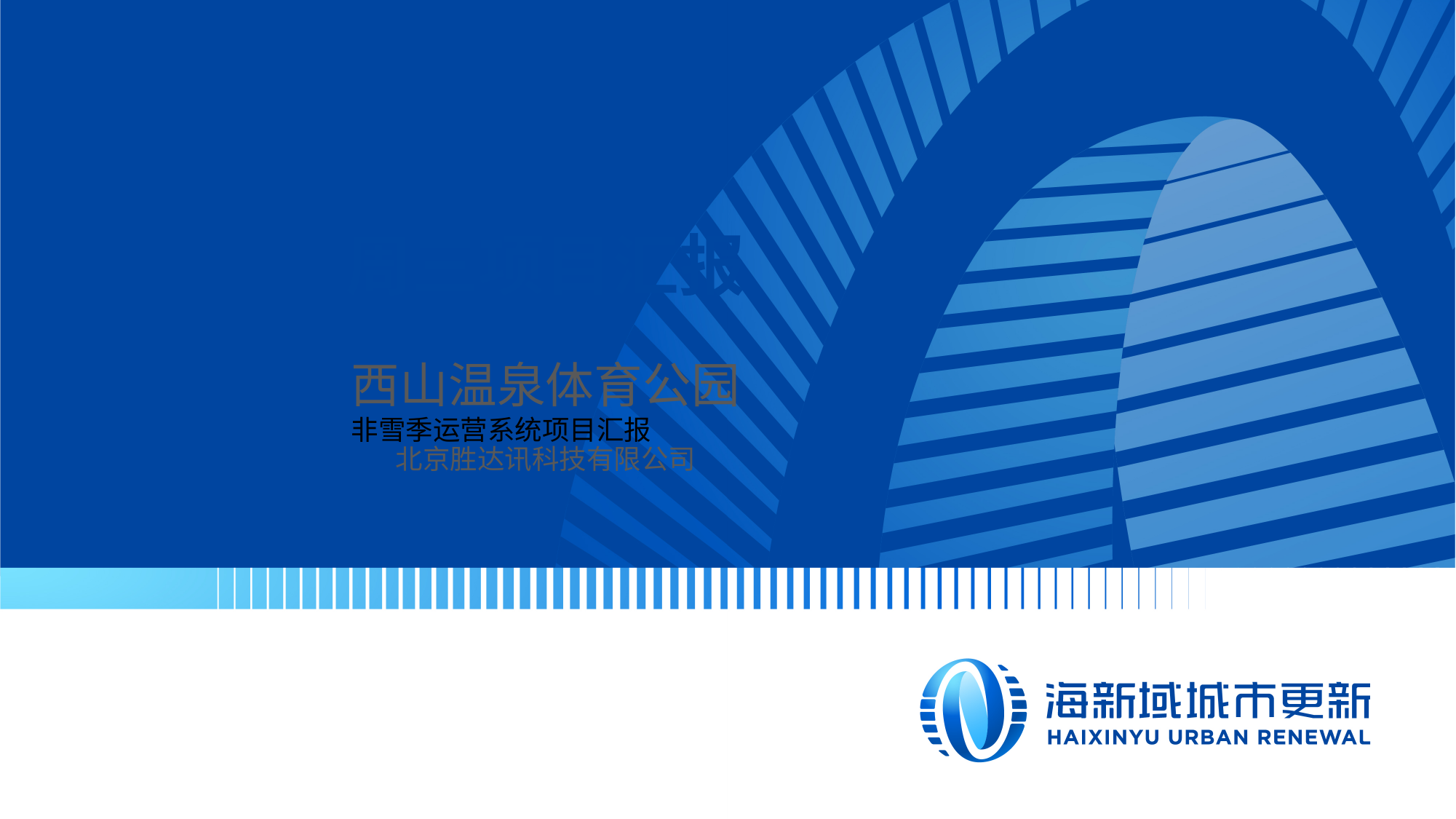

周三项目汇报
西山温泉体育公园
非雪季运营系统项目汇报
北京胜达讯科技有限公司